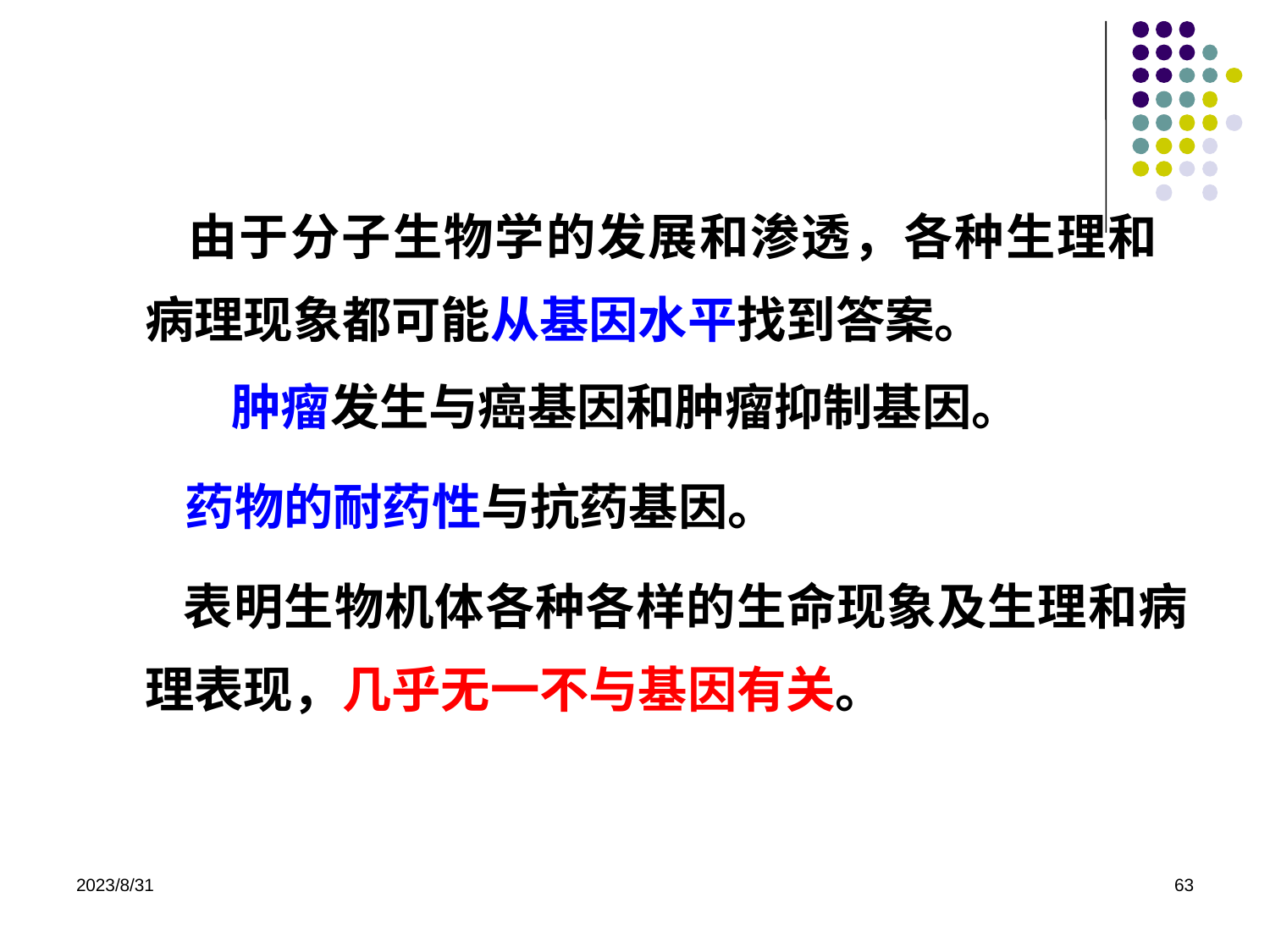

由于分子生物学的发展和渗透，各种生理和病理现象都可能从基因水平找到答案。
  肿瘤发生与癌基因和肿瘤抑制基因。
     药物的耐药性与抗药基因。
      表明生物机体各种各样的生命现象及生理和病理表现，几乎无一不与基因有关。
2023/8/31
63